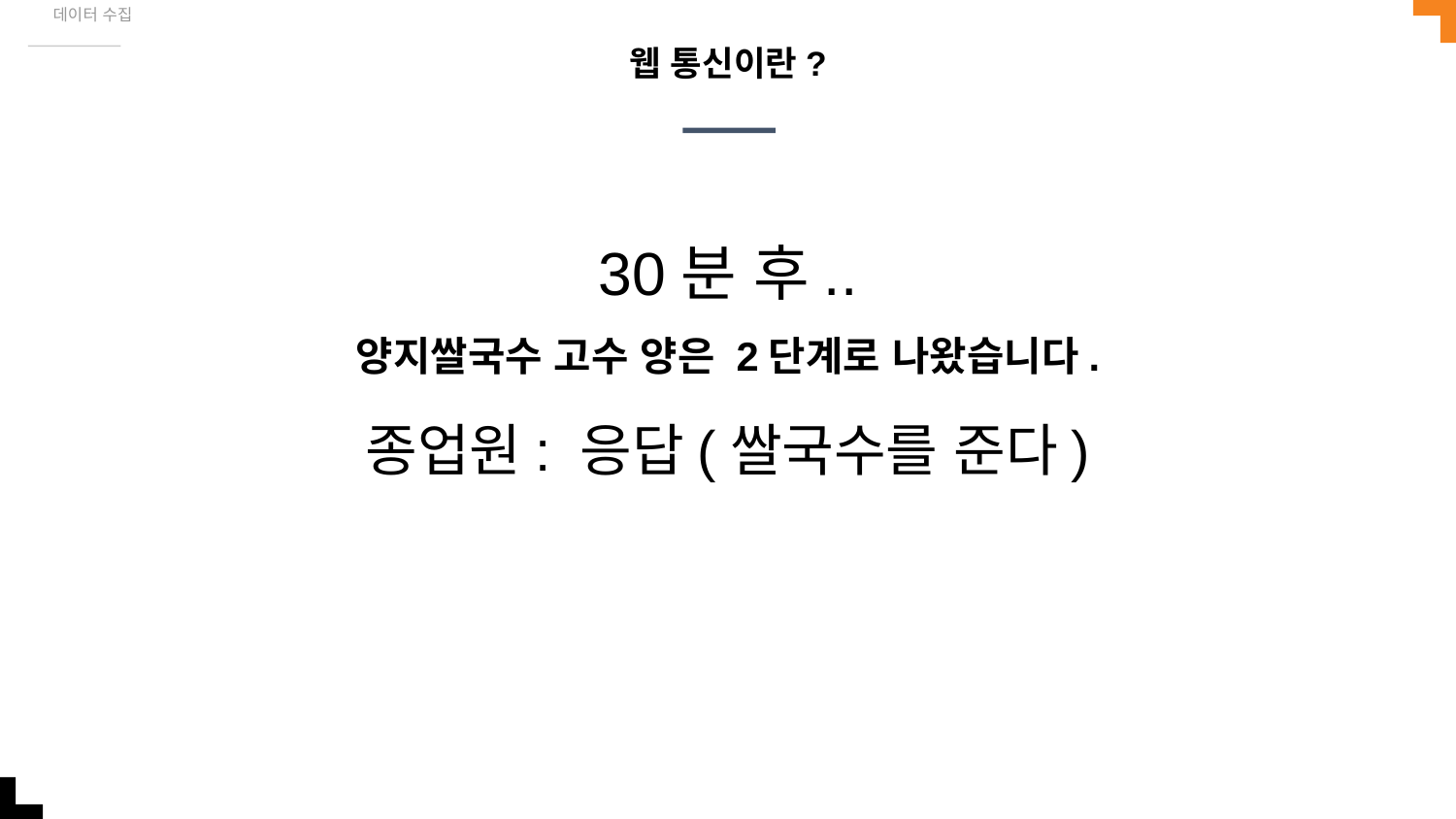

데이터 수집
# 웹 통신이란?
30분 후..
양지쌀국수 고수 양은 2단계로 나왔습니다.
종업원: 응답(쌀국수를 준다)